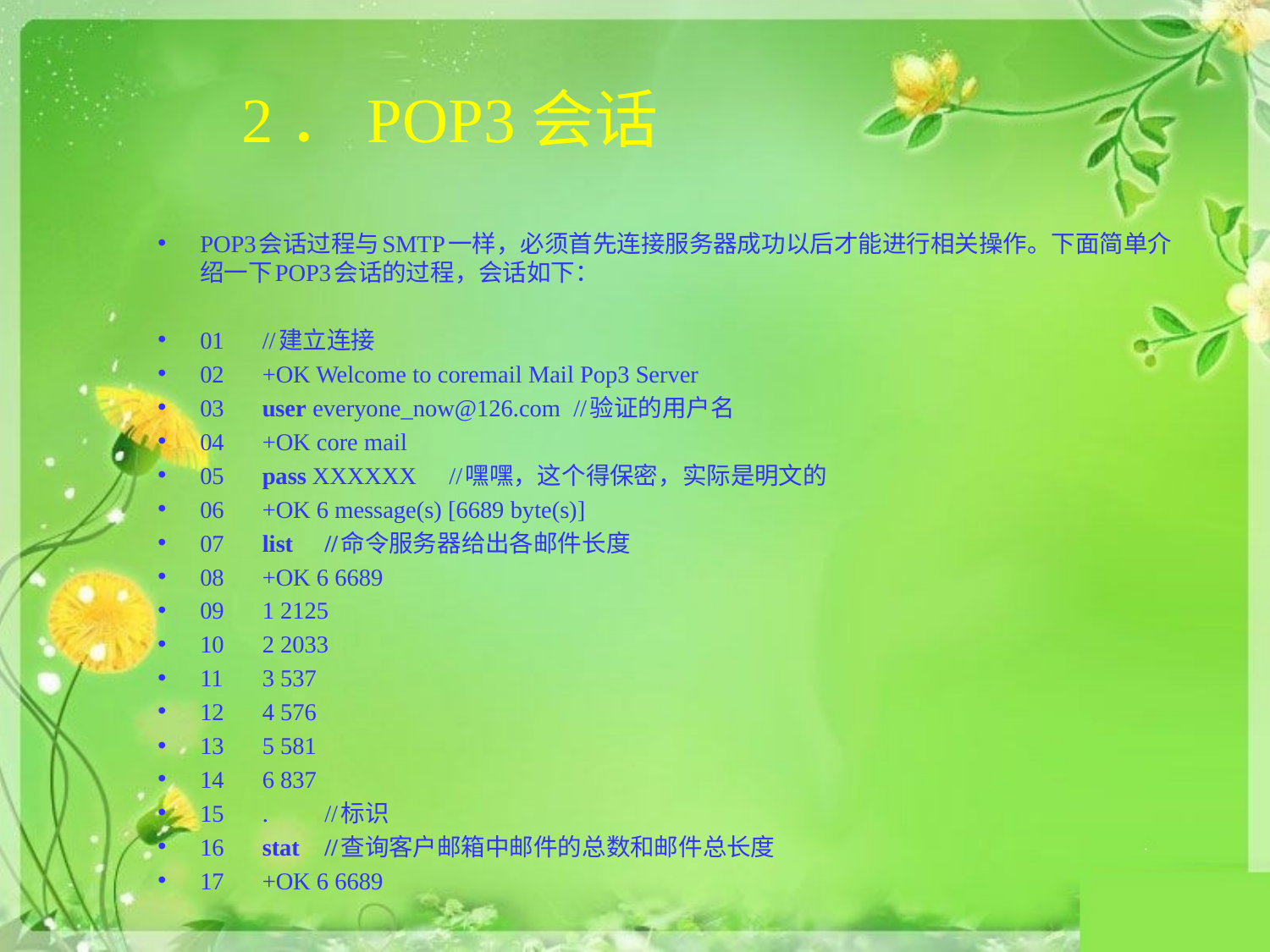

# 2．POP3会话
POP3会话过程与SMTP一样，必须首先连接服务器成功以后才能进行相关操作。下面简单介绍一下POP3会话的过程，会话如下：

01	//建立连接
02	+OK Welcome to coremail Mail Pop3 Server
03	user everyone_now@126.com	//验证的用户名
04	+OK core mail
05	pass XXXXXX			//嘿嘿，这个得保密，实际是明文的
06	+OK 6 message(s) [6689 byte(s)]
07	list				//命令服务器给出各邮件长度
08	+OK 6 6689
09	1 2125
10	2 2033
11	3 537
12	4 576
13	5 581
14	6 837
15	.				//标识
16	stat			//查询客户邮箱中邮件的总数和邮件总长度
17	+OK 6 6689